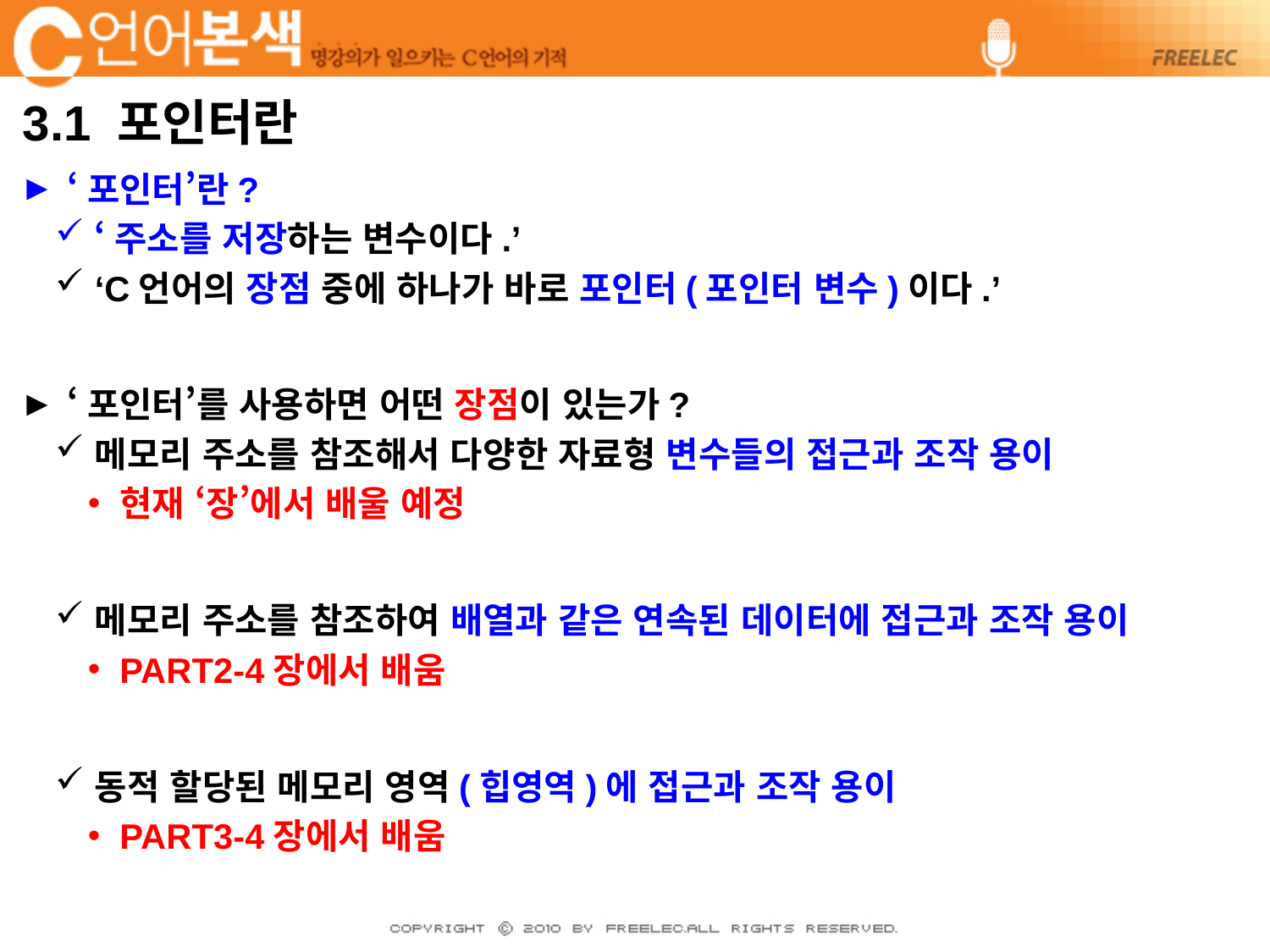

# 3.1 포인터란
‘포인터’란?
‘주소를 저장하는 변수이다.’
‘C언어의 장점 중에 하나가 바로 포인터(포인터 변수)이다.’

‘포인터’를 사용하면 어떤 장점이 있는가?
메모리 주소를 참조해서 다양한 자료형 변수들의 접근과 조작 용이
현재 ‘장’에서 배울 예정

메모리 주소를 참조하여 배열과 같은 연속된 데이터에 접근과 조작 용이
PART2-4장에서 배움

동적 할당된 메모리 영역(힙영역)에 접근과 조작 용이
PART3-4장에서 배움